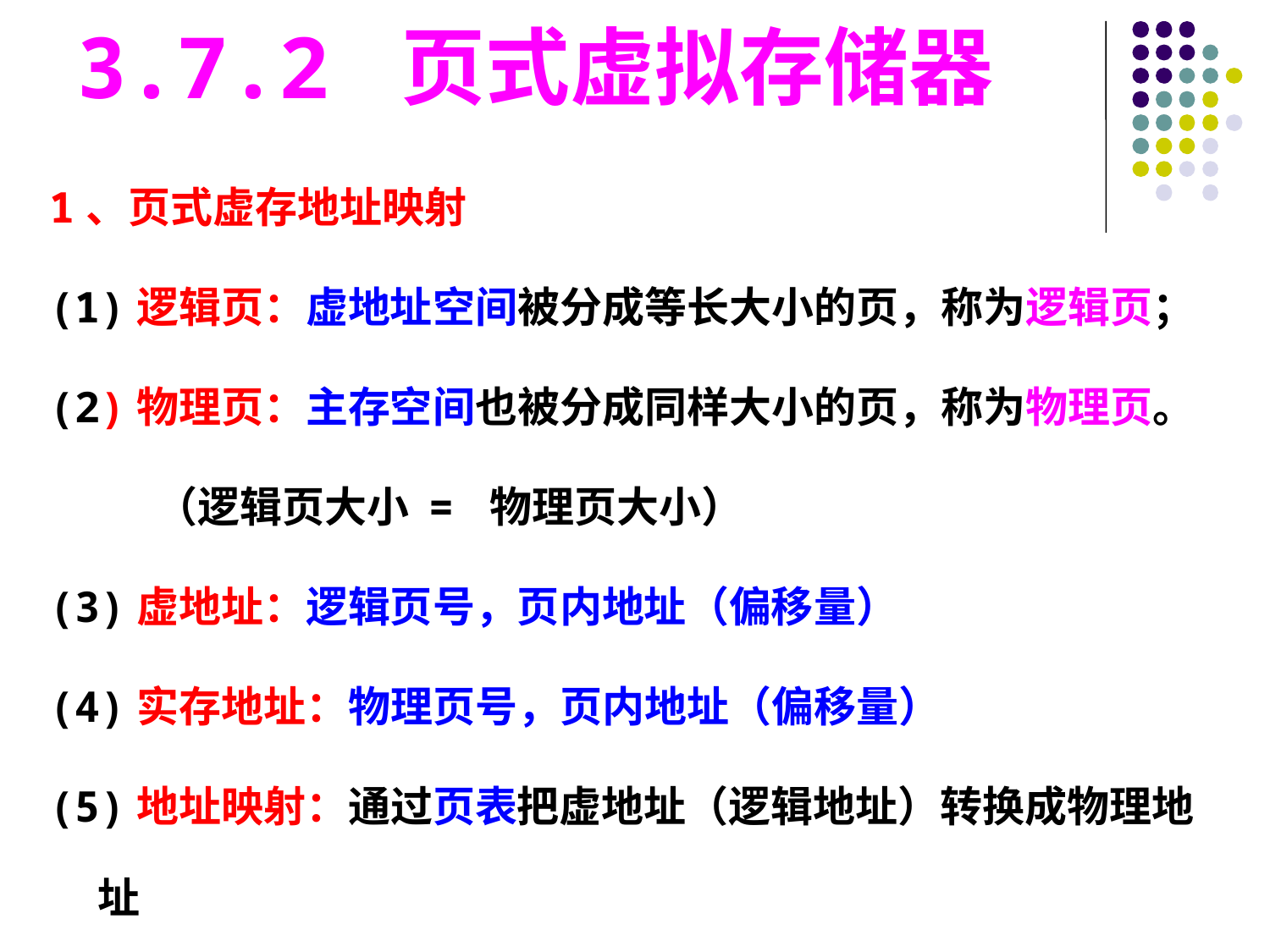

3.7.2 页式虚拟存储器
1、页式虚存地址映射
(1)逻辑页：虚地址空间被分成等长大小的页，称为逻辑页；
(2)物理页：主存空间也被分成同样大小的页，称为物理页。
          （逻辑页大小 = 物理页大小）
(3)虚地址：逻辑页号，页内地址（偏移量）
(4)实存地址：物理页号，页内地址（偏移量）
(5)地址映射：通过页表把虚地址（逻辑地址）转换成物理地址
# 94